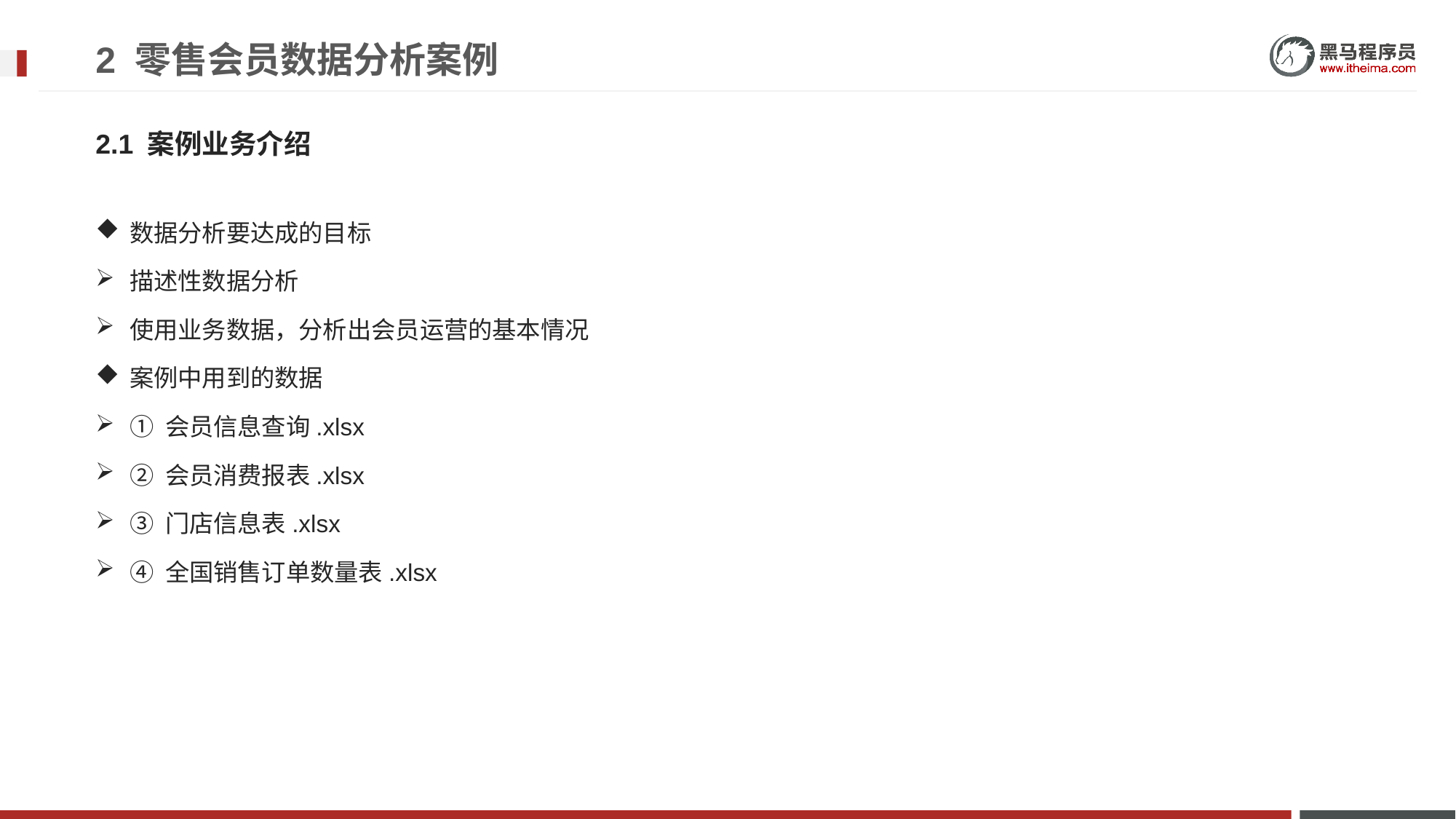

# 2 零售会员数据分析案例
2.1 案例业务介绍
数据分析要达成的目标
描述性数据分析
使用业务数据，分析出会员运营的基本情况
案例中用到的数据
① 会员信息查询.xlsx
② 会员消费报表.xlsx
③ 门店信息表.xlsx
④ 全国销售订单数量表.xlsx